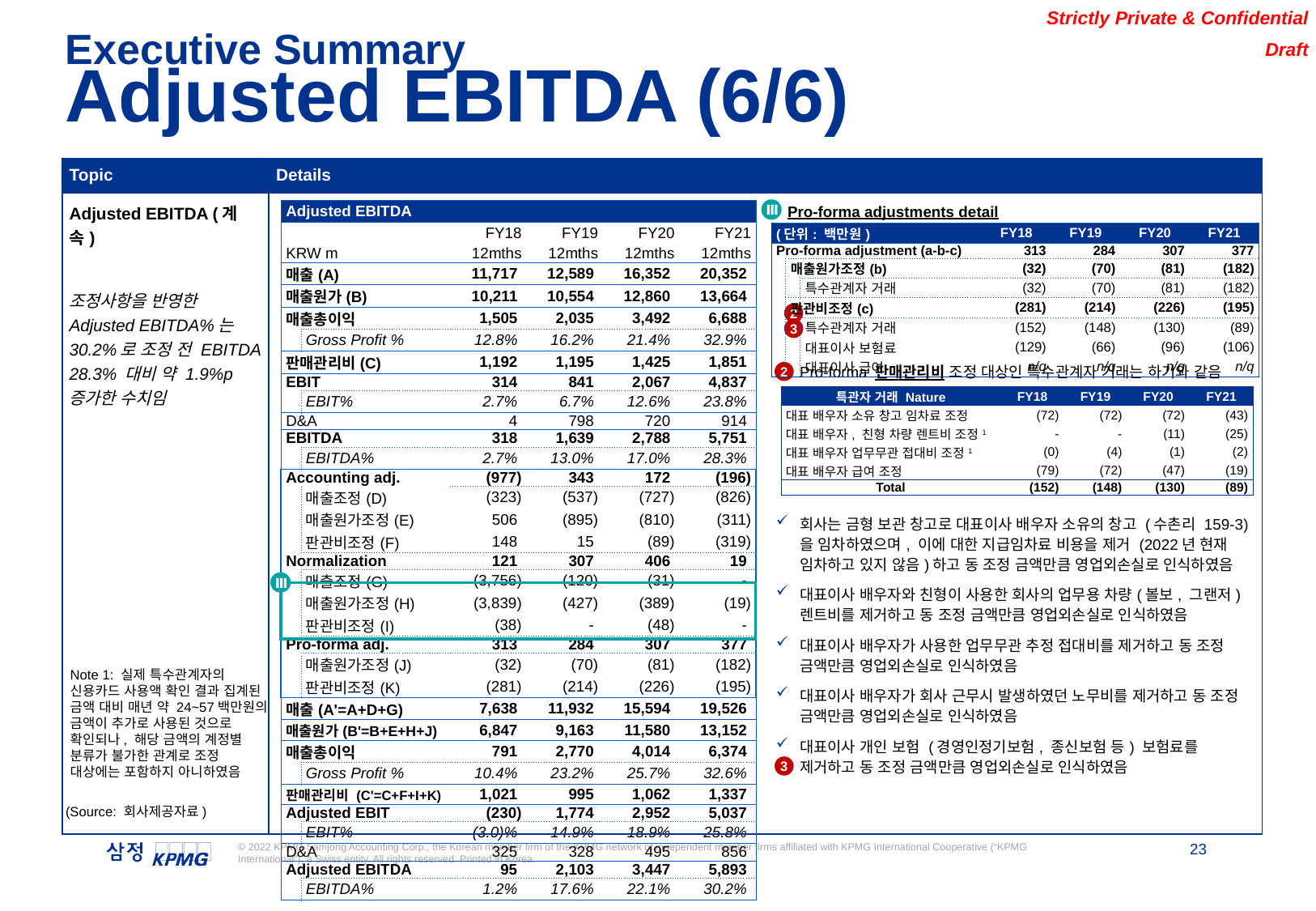

Executive Summary
Adjusted EBITDA (6/6)
| Topic | Details |
| --- | --- |
| Adjusted EBITDA (계속) 조정사항을 반영한 Adjusted EBITDA%는 30.2%로 조정 전 EBITDA 28.3% 대비 약 1.9%p 증가한 수치임 | Pro-forma adjustments detail Pro-forma 판매관리비 조정 대상인 특수관계자 거래는 하기와 같음 회사는 금형 보관 창고로 대표이사 배우자 소유의 창고 (수촌리 159-3)을 임차하였으며, 이에 대한 지급임차료 비용을 제거 (2022년 현재 임차하고 있지 않음)하고 동 조정 금액만큼 영업외손실로 인식하였음 대표이사 배우자와 친형이 사용한 회사의 업무용 차량(볼보, 그랜저) 렌트비를 제거하고 동 조정 금액만큼 영업외손실로 인식하였음 대표이사 배우자가 사용한 업무무관 추정 접대비를 제거하고 동 조정 금액만큼 영업외손실로 인식하였음 대표이사 배우자가 회사 근무시 발생하였던 노무비를 제거하고 동 조정 금액만큼 영업외손실로 인식하였음 대표이사 개인 보험 (경영인정기보험, 종신보험 등) 보험료를 제거하고 동 조정 금액만큼 영업외손실로 인식하였음 |
| Adjusted EBITDA |  |  |  |  |  |  |
| --- | --- | --- | --- | --- | --- | --- |
|  |  |  | FY18 | FY19 | FY20 | FY21 |
| KRW m |  |  | 12mths | 12mths | 12mths | 12mths |
| 매출(A) |  |  | 11,717 | 12,589 | 16,352 | 20,352 |
| 매출원가(B) |  |  | 10,211 | 10,554 | 12,860 | 13,664 |
| 매출총이익 |  |  | 1,505 | 2,035 | 3,492 | 6,688 |
|  | Gross Profit % |  | 12.8% | 16.2% | 21.4% | 32.9% |
| 판매관리비(C) |  |  | 1,192 | 1,195 | 1,425 | 1,851 |
| EBIT |  |  | 314 | 841 | 2,067 | 4,837 |
|  | EBIT% |  | 2.7% | 6.7% | 12.6% | 23.8% |
| D&A |  |  | 4 | 798 | 720 | 914 |
| EBITDA |  |  | 318 | 1,639 | 2,788 | 5,751 |
|  | EBITDA% |  | 2.7% | 13.0% | 17.0% | 28.3% |
| Accounting adj. |  |  | (977) | 343 | 172 | (196) |
|  | 매출조정(D) |  | (323) | (537) | (727) | (826) |
|  | 매출원가조정(E) |  | 506 | (895) | (810) | (311) |
|  | 판관비조정(F) |  | 148 | 15 | (89) | (319) |
| Normalization |  |  | 121 | 307 | 406 | 19 |
|  | 매출조정(G) |  | (3,756) | (120) | (31) | - |
|  | 매출원가조정(H) |  | (3,839) | (427) | (389) | (19) |
|  | 판관비조정(I) |  | (38) | - | (48) | - |
| Pro-forma adj. |  |  | 313 | 284 | 307 | 377 |
|  | 매출원가조정(J) |  | (32) | (70) | (81) | (182) |
|  | 판관비조정(K) |  | (281) | (214) | (226) | (195) |
| 매출(A'=A+D+G) |  |  | 7,638 | 11,932 | 15,594 | 19,526 |
| 매출원가(B'=B+E+H+J) |  |  | 6,847 | 9,163 | 11,580 | 13,152 |
| 매출총이익 |  |  | 791 | 2,770 | 4,014 | 6,374 |
|  | Gross Profit % |  | 10.4% | 23.2% | 25.7% | 32.6% |
| 판매관리비 (C'=C+F+I+K) |  |  | 1,021 | 995 | 1,062 | 1,337 |
| Adjusted EBIT |  |  | (230) | 1,774 | 2,952 | 5,037 |
|  | EBIT% |  | (3.0)% | 14.9% | 18.9% | 25.8% |
| D&A |  |  | 325 | 328 | 495 | 856 |
| Adjusted EBITDA |  |  | 95 | 2,103 | 3,447 | 5,893 |
|  | EBITDA% |  | 1.2% | 17.6% | 22.1% | 30.2% |
Ⅲ
| (단위: 백만원) |  |  | FY18 | FY19 | FY20 | FY21 |
| --- | --- | --- | --- | --- | --- | --- |
| Pro-forma adjustment (a-b-c) |  |  | 313 | 284 | 307 | 377 |
|  | 매출원가조정(b) |  | (32) | (70) | (81) | (182) |
|  |  | 특수관계자 거래 | (32) | (70) | (81) | (182) |
|  | 판관비조정(c) |  | (281) | (214) | (226) | (195) |
|  |  | 특수관계자 거래 | (152) | (148) | (130) | (89) |
|  |  | 대표이사 보험료 | (129) | (66) | (96) | (106) |
|  |  | 대표이사 급여 | n/q | n/q | n/q | n/q |
2
3
2
| 특관자 거래 Nature | FY18 | FY19 | FY20 | FY21 |
| --- | --- | --- | --- | --- |
| 대표 배우자 소유 창고 임차료 조정 | (72) | (72) | (72) | (43) |
| 대표 배우자, 친형 차량 렌트비 조정1 | - | - | (11) | (25) |
| 대표 배우자 업무무관 접대비 조정1 | (0) | (4) | (1) | (2) |
| 대표 배우자 급여 조정 | (79) | (72) | (47) | (19) |
| Total | (152) | (148) | (130) | (89) |
Ⅲ

Note 1: 실제 특수관계자의 신용카드 사용액 확인 결과 집계된 금액 대비 매년 약 24~57백만원의 금액이 추가로 사용된 것으로 확인되나, 해당 금액의 계정별 분류가 불가한 관계로 조정 대상에는 포함하지 아니하였음
3
(Source: 회사제공자료)